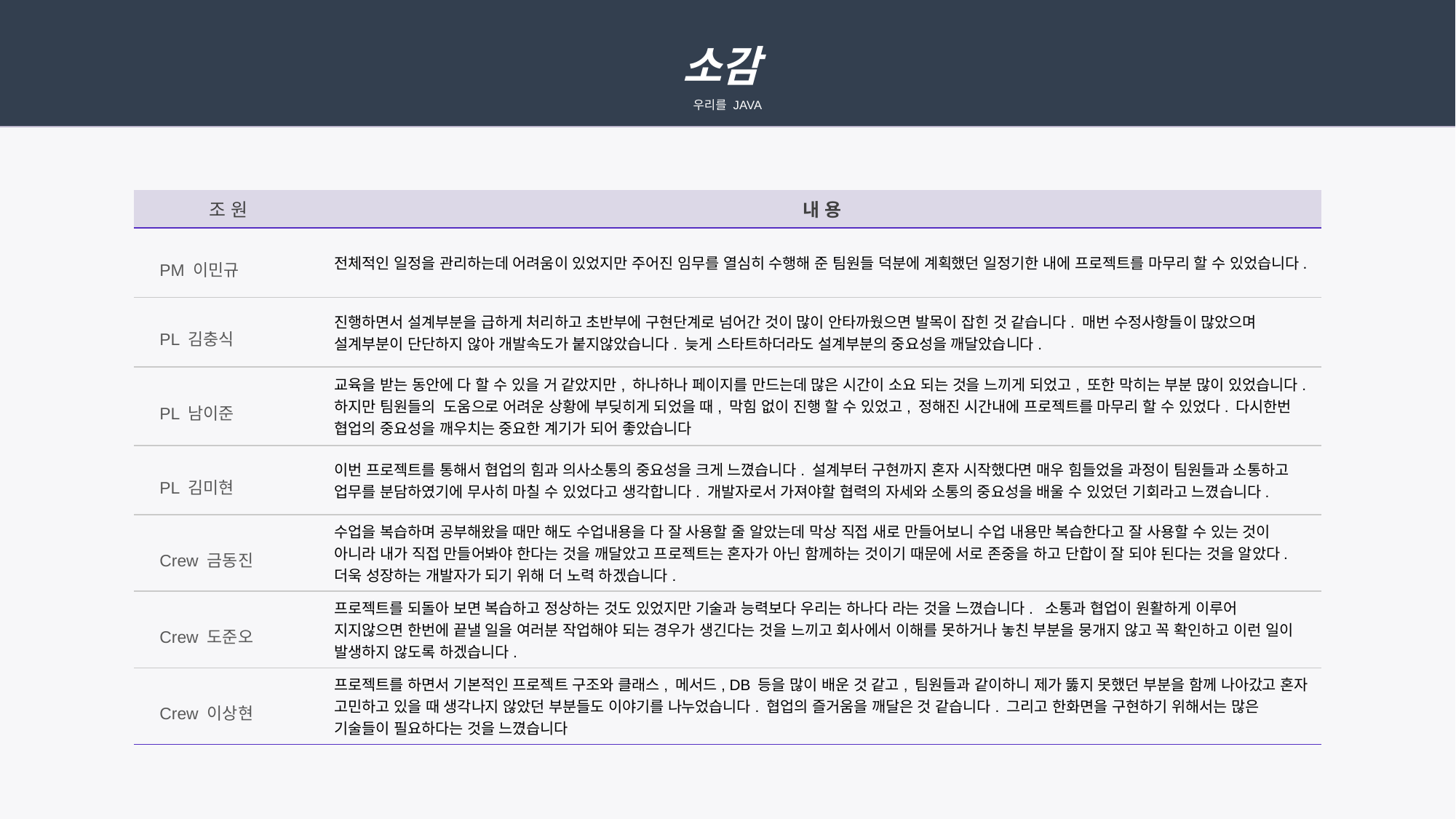

소감
우리를 JAVA
| 조 원 | 내 용 |
| --- | --- |
| PM 이민규 | 전체적인 일정을 관리하는데 어려움이 있었지만 주어진 임무를 열심히 수행해 준 팀원들 덕분에 계획했던 일정기한 내에 프로젝트를 마무리 할 수 있었습니다. |
| PL 김충식 | 진행하면서 설계부분을 급하게 처리하고 초반부에 구현단계로 넘어간 것이 많이 안타까웠으면 발목이 잡힌 것 같습니다. 매번 수정사항들이 많았으며 설계부분이 단단하지 않아 개발속도가 붙지않았습니다. 늦게 스타트하더라도 설계부분의 중요성을 깨달았습니다. |
| PL 남이준 | 교육을 받는 동안에 다 할 수 있을 거 같았지만, 하나하나 페이지를 만드는데 많은 시간이 소요 되는 것을 느끼게 되었고, 또한 막히는 부분 많이 있었습니다. 하지만 팀원들의 도움으로 어려운 상황에 부딪히게 되었을 때, 막힘 없이 진행 할 수 있었고, 정해진 시간내에 프로젝트를 마무리 할 수 있었다. 다시한번 협업의 중요성을 깨우치는 중요한 계기가 되어 좋았습니다 |
| PL 김미현 | 이번 프로젝트를 통해서 협업의 힘과 의사소통의 중요성을 크게 느꼈습니다. 설계부터 구현까지 혼자 시작했다면 매우 힘들었을 과정이 팀원들과 소통하고 업무를 분담하였기에 무사히 마칠 수 있었다고 생각합니다. 개발자로서 가져야할 협력의 자세와 소통의 중요성을 배울 수 있었던 기회라고 느꼈습니다. |
| Crew 금동진 | 수업을 복습하며 공부해왔을 때만 해도 수업내용을 다 잘 사용할 줄 알았는데 막상 직접 새로 만들어보니 수업 내용만 복습한다고 잘 사용할 수 있는 것이 아니라 내가 직접 만들어봐야 한다는 것을 깨달았고 프로젝트는 혼자가 아닌 함께하는 것이기 때문에 서로 존중을 하고 단합이 잘 되야 된다는 것을 알았다. 더욱 성장하는 개발자가 되기 위해 더 노력 하겠습니다. |
| Crew 도준오 | 프로젝트를 되돌아 보면 복습하고 정상하는 것도 있었지만 기술과 능력보다 우리는 하나다 라는 것을 느꼈습니다. 소통과 협업이 원활하게 이루어 지지않으면 한번에 끝낼 일을 여러분 작업해야 되는 경우가 생긴다는 것을 느끼고 회사에서 이해를 못하거나 놓친 부분을 뭉개지 않고 꼭 확인하고 이런 일이 발생하지 않도록 하겠습니다. |
| Crew 이상현 | 프로젝트를 하면서 기본적인 프로젝트 구조와 클래스, 메서드, DB 등을 많이 배운 것 같고, 팀원들과 같이하니 제가 뚫지 못했던 부분을 함께 나아갔고 혼자 고민하고 있을 때 생각나지 않았던 부분들도 이야기를 나누었습니다. 협업의 즐거움을 깨달은 것 같습니다. 그리고 한화면을 구현하기 위해서는 많은 기술들이 필요하다는 것을 느꼈습니다 |